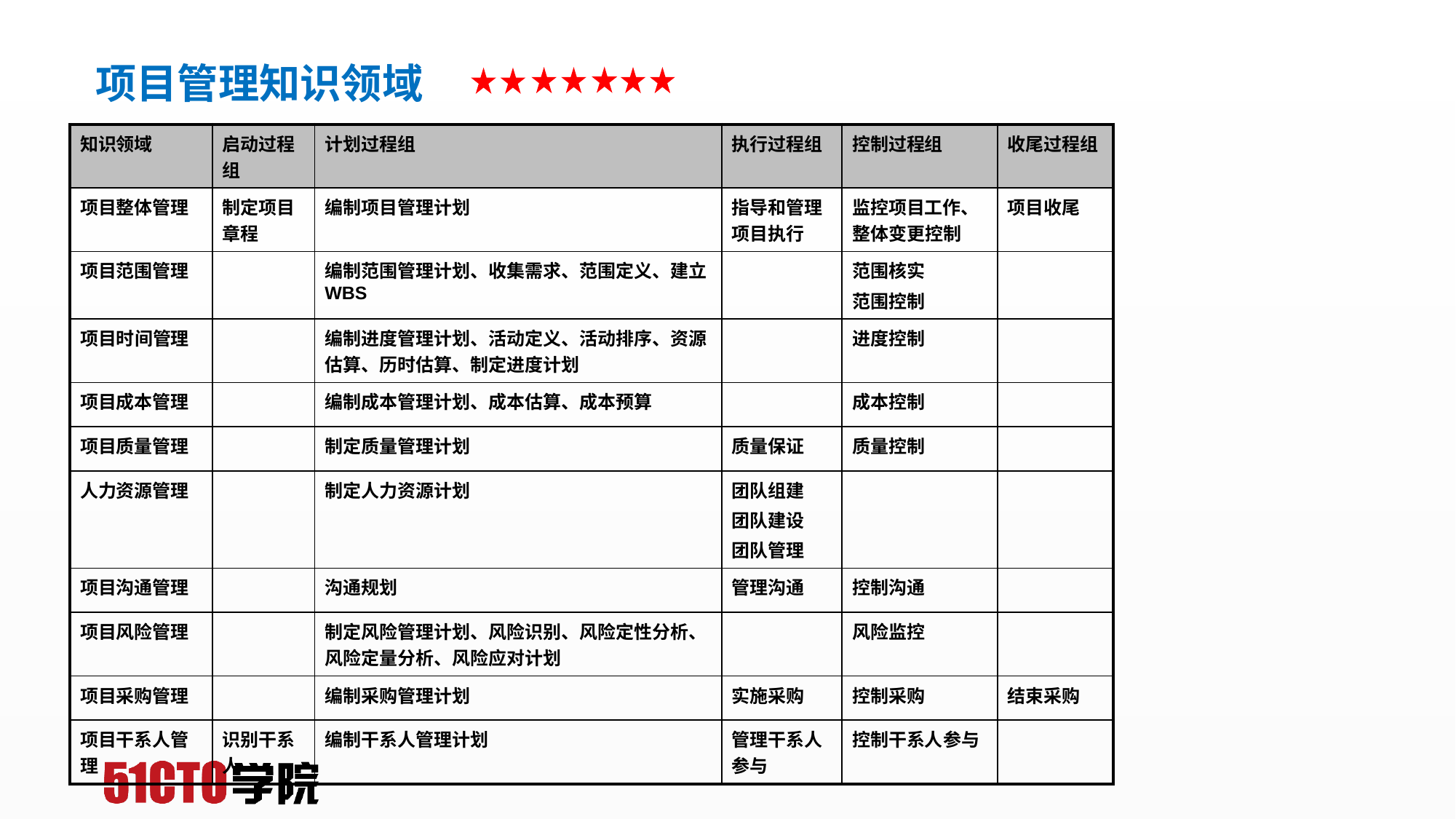

# 项目管理知识领域

| 知识领域 | 启动过程组 | 计划过程组 | 执行过程组 | 控制过程组 | 收尾过程组 |
| --- | --- | --- | --- | --- | --- |
| 项目整体管理 | 制定项目章程 | 编制项目管理计划 | 指导和管理项目执行 | 监控项目工作、整体变更控制 | 项目收尾 |
| 项目范围管理 |  | 编制范围管理计划、收集需求、范围定义、建立WBS |  | 范围核实 范围控制 |  |
| 项目时间管理 |  | 编制进度管理计划、活动定义、活动排序、资源估算、历时估算、制定进度计划 |  | 进度控制 |  |
| 项目成本管理 |  | 编制成本管理计划、成本估算、成本预算 |  | 成本控制 |  |
| 项目质量管理 |  | 制定质量管理计划 | 质量保证 | 质量控制 |  |
| 人力资源管理 |  | 制定人力资源计划 | 团队组建 团队建设 团队管理 |  |  |
| 项目沟通管理 |  | 沟通规划 | 管理沟通 | 控制沟通 |  |
| 项目风险管理 |  | 制定风险管理计划、风险识别、风险定性分析、风险定量分析、风险应对计划 |  | 风险监控 |  |
| 项目采购管理 |  | 编制采购管理计划 | 实施采购 | 控制采购 | 结束采购 |
| 项目干系人管理 | 识别干系人 | 编制干系人管理计划 | 管理干系人参与 | 控制干系人参与 |  |